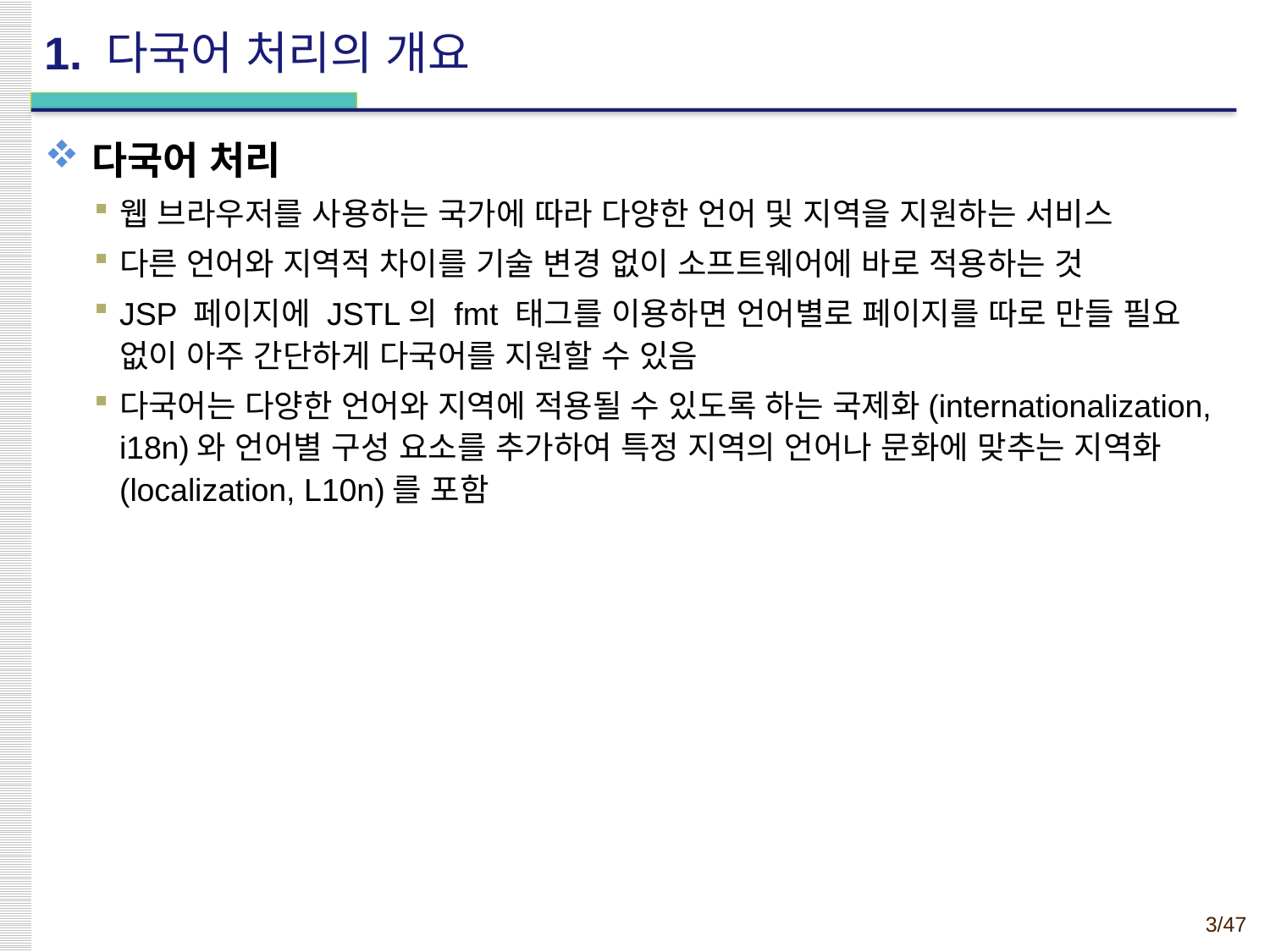

# 1. 다국어 처리의 개요
다국어 처리
웹 브라우저를 사용하는 국가에 따라 다양한 언어 및 지역을 지원하는 서비스
다른 언어와 지역적 차이를 기술 변경 없이 소프트웨어에 바로 적용하는 것
JSP 페이지에 JSTL의 fmt 태그를 이용하면 언어별로 페이지를 따로 만들 필요 없이 아주 간단하게 다국어를 지원할 수 있음
다국어는 다양한 언어와 지역에 적용될 수 있도록 하는 국제화(internationalization, i18n)와 언어별 구성 요소를 추가하여 특정 지역의 언어나 문화에 맞추는 지역화(localization, L10n)를 포함